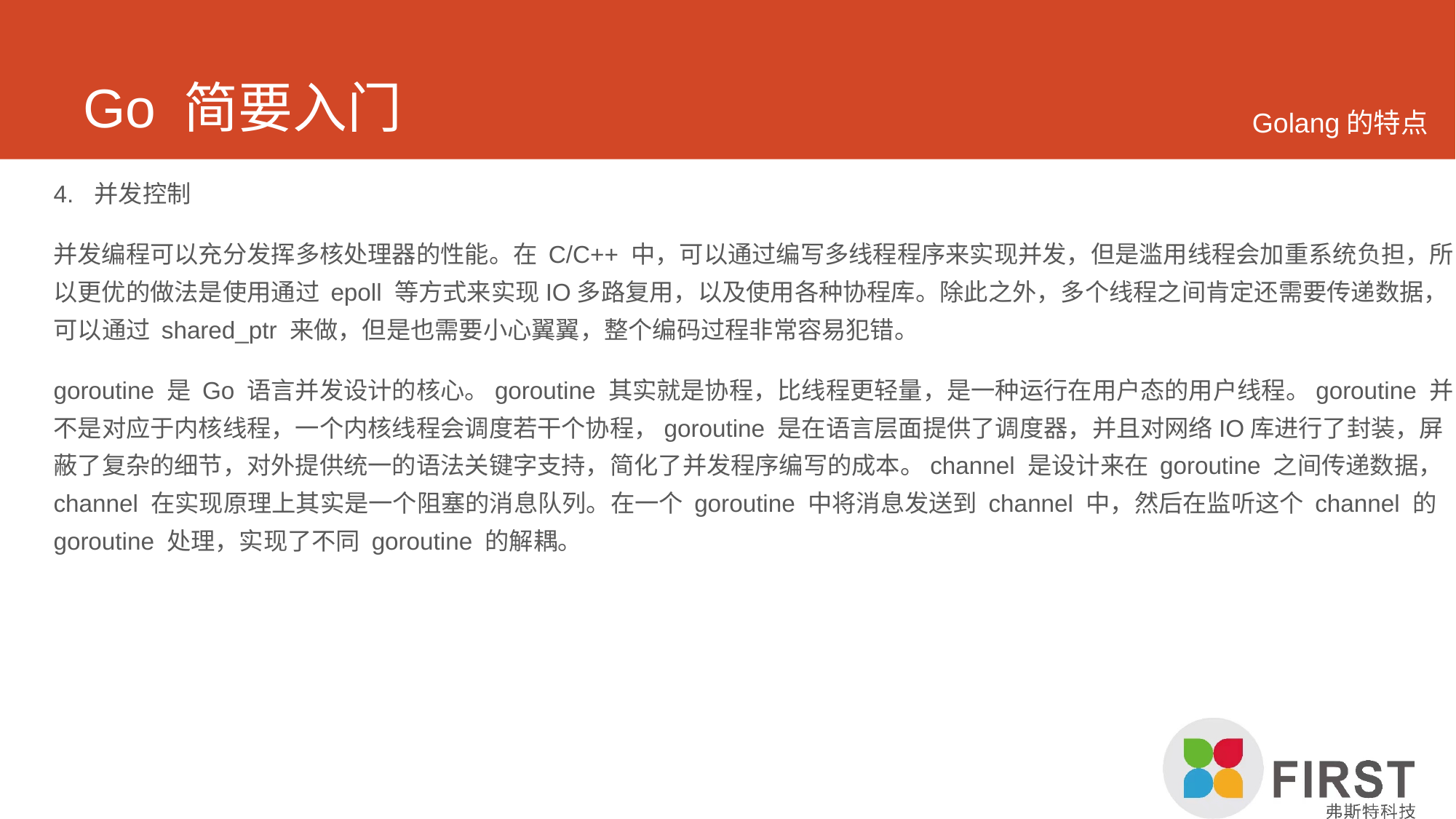

# Go 简要入门
Golang的特点
并发控制
并发编程可以充分发挥多核处理器的性能。在 C/C++ 中，可以通过编写多线程程序来实现并发，但是滥用线程会加重系统负担，所以更优的做法是使用通过 epoll 等方式来实现IO多路复用，以及使用各种协程库。除此之外，多个线程之间肯定还需要传递数据，可以通过 shared_ptr 来做，但是也需要小心翼翼，整个编码过程非常容易犯错。
goroutine 是 Go 语言并发设计的核心。goroutine 其实就是协程，比线程更轻量，是一种运行在用户态的用户线程。goroutine 并不是对应于内核线程，一个内核线程会调度若干个协程，goroutine 是在语言层面提供了调度器，并且对网络IO库进行了封装，屏蔽了复杂的细节，对外提供统一的语法关键字支持，简化了并发程序编写的成本。channel 是设计来在 goroutine 之间传递数据，channel 在实现原理上其实是一个阻塞的消息队列。在一个 goroutine 中将消息发送到 channel 中，然后在监听这个 channel 的 goroutine 处理，实现了不同 goroutine 的解耦。